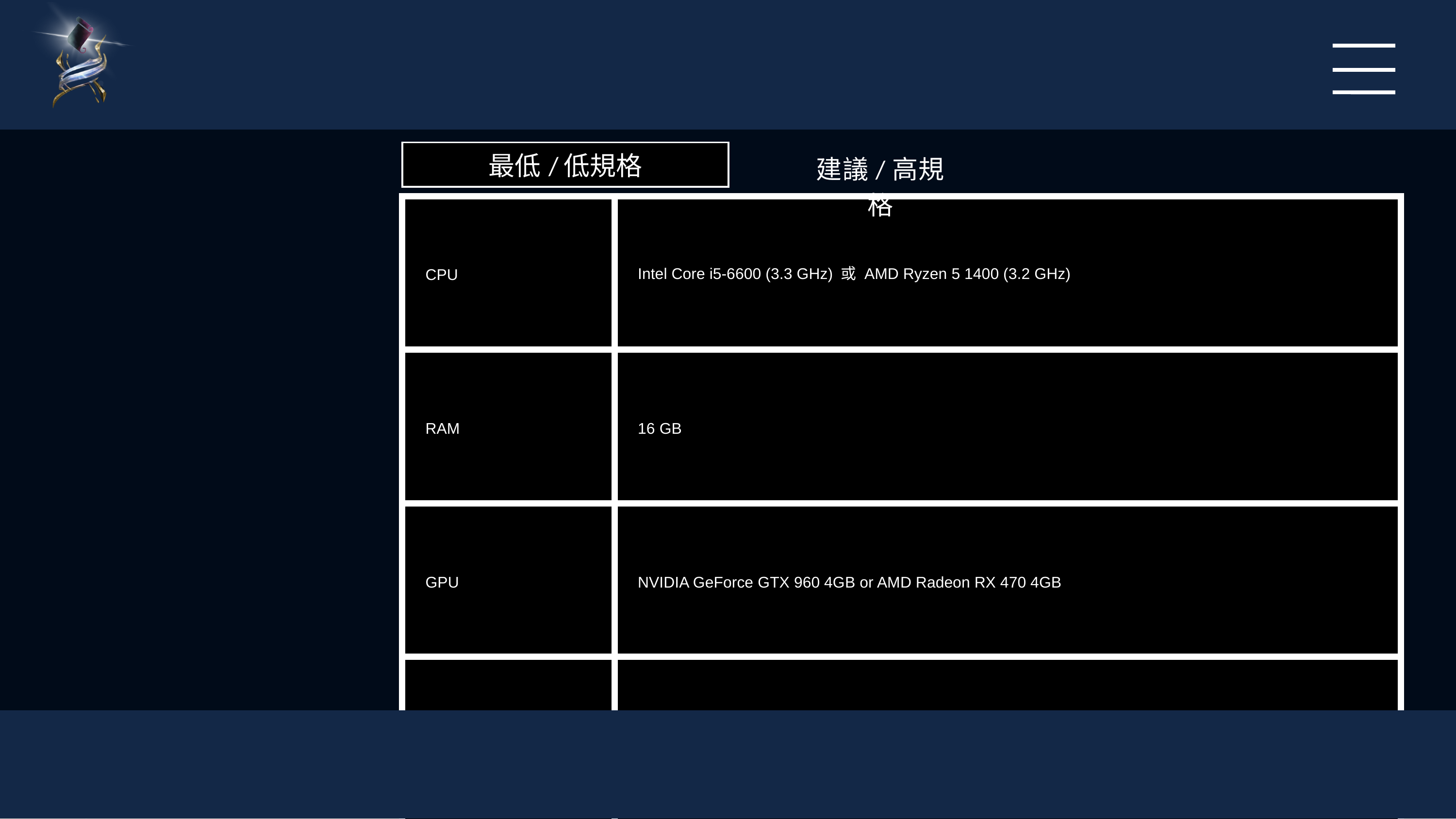

| 最低/低規格 |
| --- |
建議/高規格
| CPU | Intel Core i5-6600 (3.3 GHz) 或 AMD Ryzen 5 1400 (3.2 GHz) |
| --- | --- |
| RAM | 16 GB |
| GPU | NVIDIA GeForce GTX 960 4GB or AMD Radeon RX 470 4GB |
| 儲存空間 | 85 GB |
| 附註 | SSD（首選）、HDD（支援）、720p / 30 fps、低品質設定 |

footer